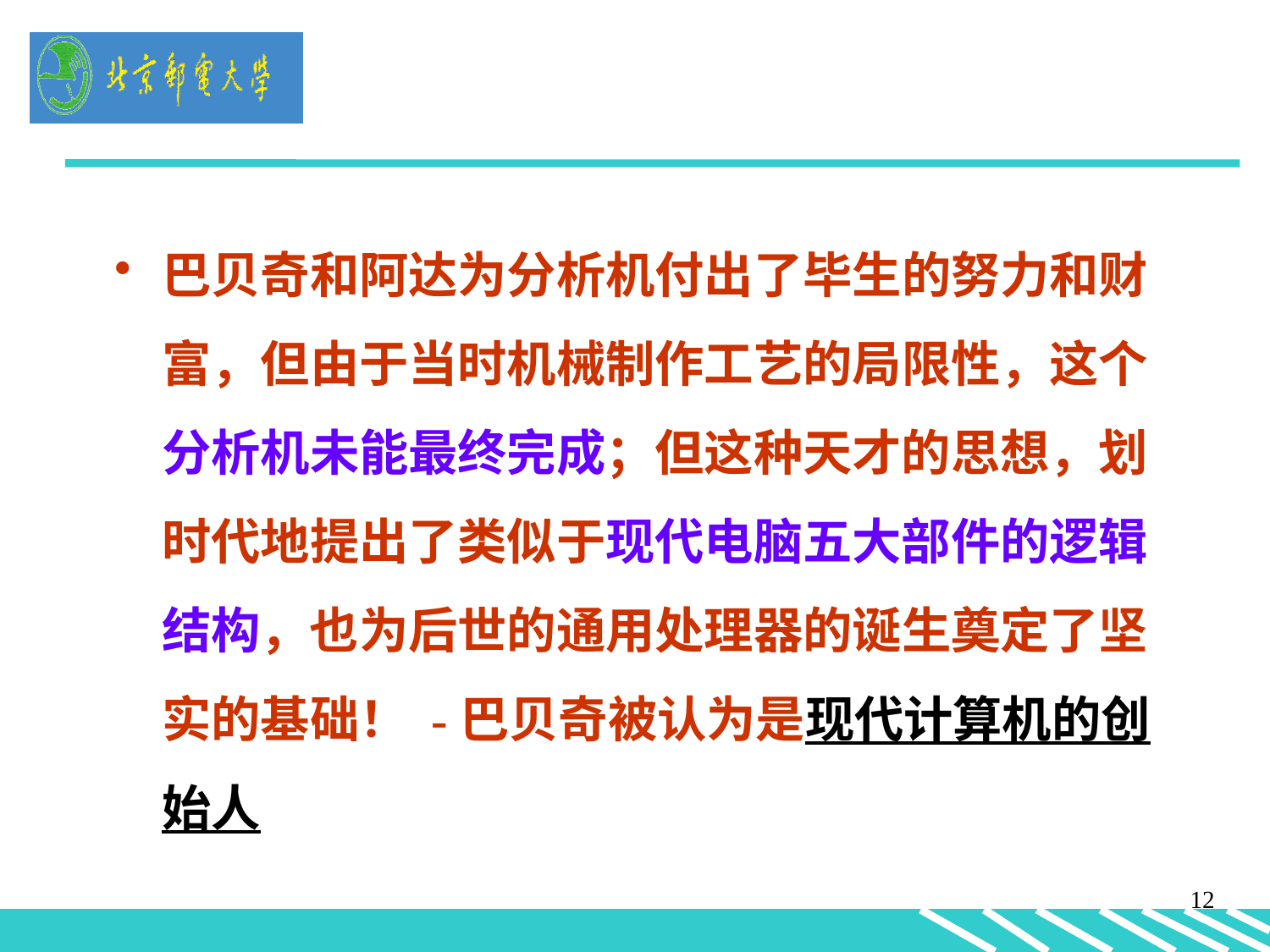

巴贝奇和阿达为分析机付出了毕生的努力和财富，但由于当时机械制作工艺的局限性，这个分析机未能最终完成；但这种天才的思想，划时代地提出了类似于现代电脑五大部件的逻辑结构，也为后世的通用处理器的诞生奠定了坚实的基础！ -巴贝奇被认为是现代计算机的创始人
12